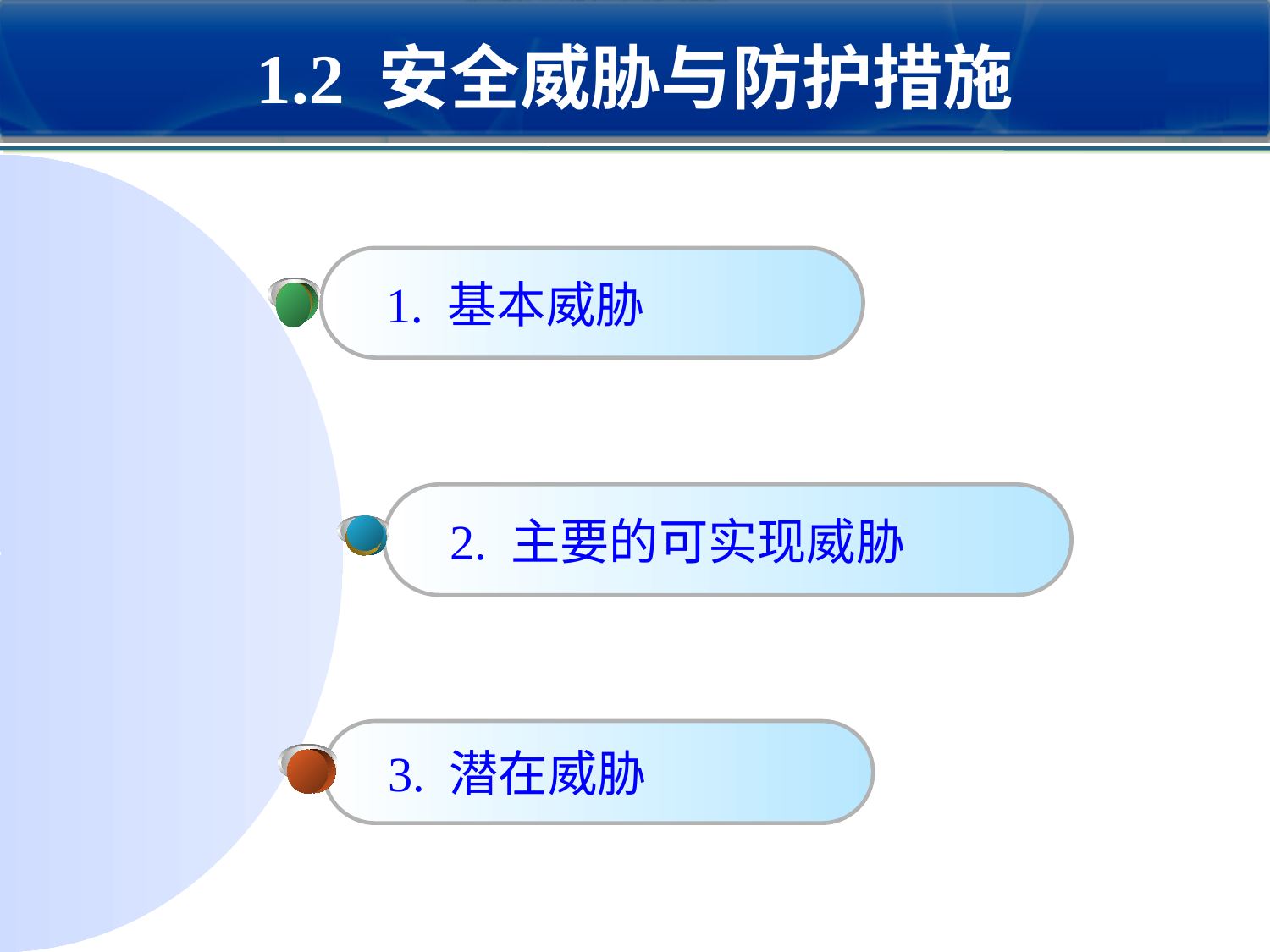

# 1.2 安全威胁与防护措施

   1. 基本威胁

   2. 主要的可实现威胁

   3. 潜在威胁